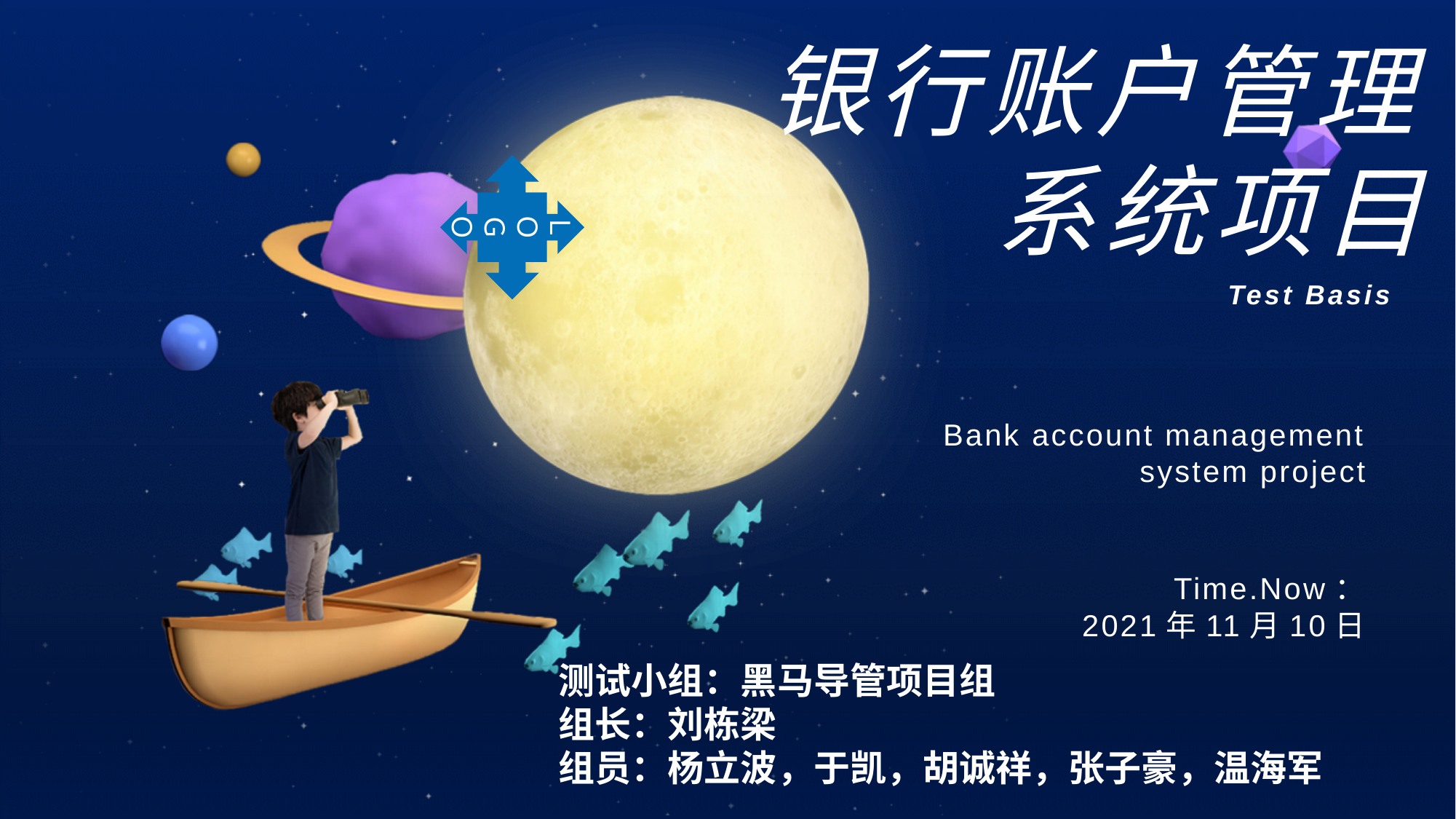

# 银行账户管理系统项目
ＬＯＧＯ

Test Basis

Bank account management system project
Time.Now：
2021年11月10日
测试小组：黑马导管项目组
组长：刘栋梁
组员：杨立波，于凯，胡诚祥，张子豪，温海军